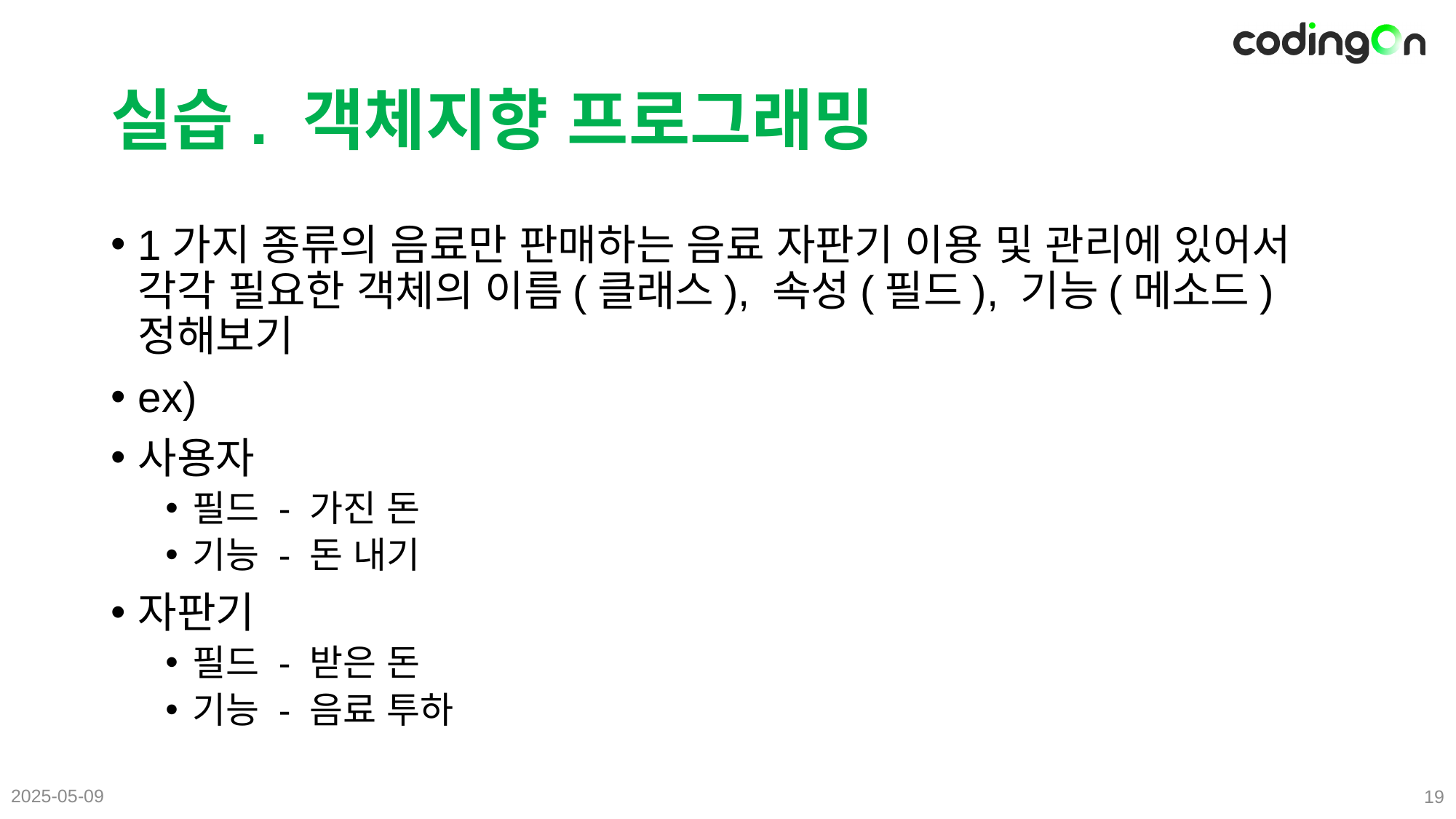

# 실습. 객체지향 프로그래밍
1가지 종류의 음료만 판매하는 음료 자판기 이용 및 관리에 있어서 각각 필요한 객체의 이름(클래스), 속성(필드), 기능(메소드) 정해보기
ex)
사용자
필드 - 가진 돈
기능 - 돈 내기
자판기
필드 - 받은 돈
기능 - 음료 투하
2025-05-09
19